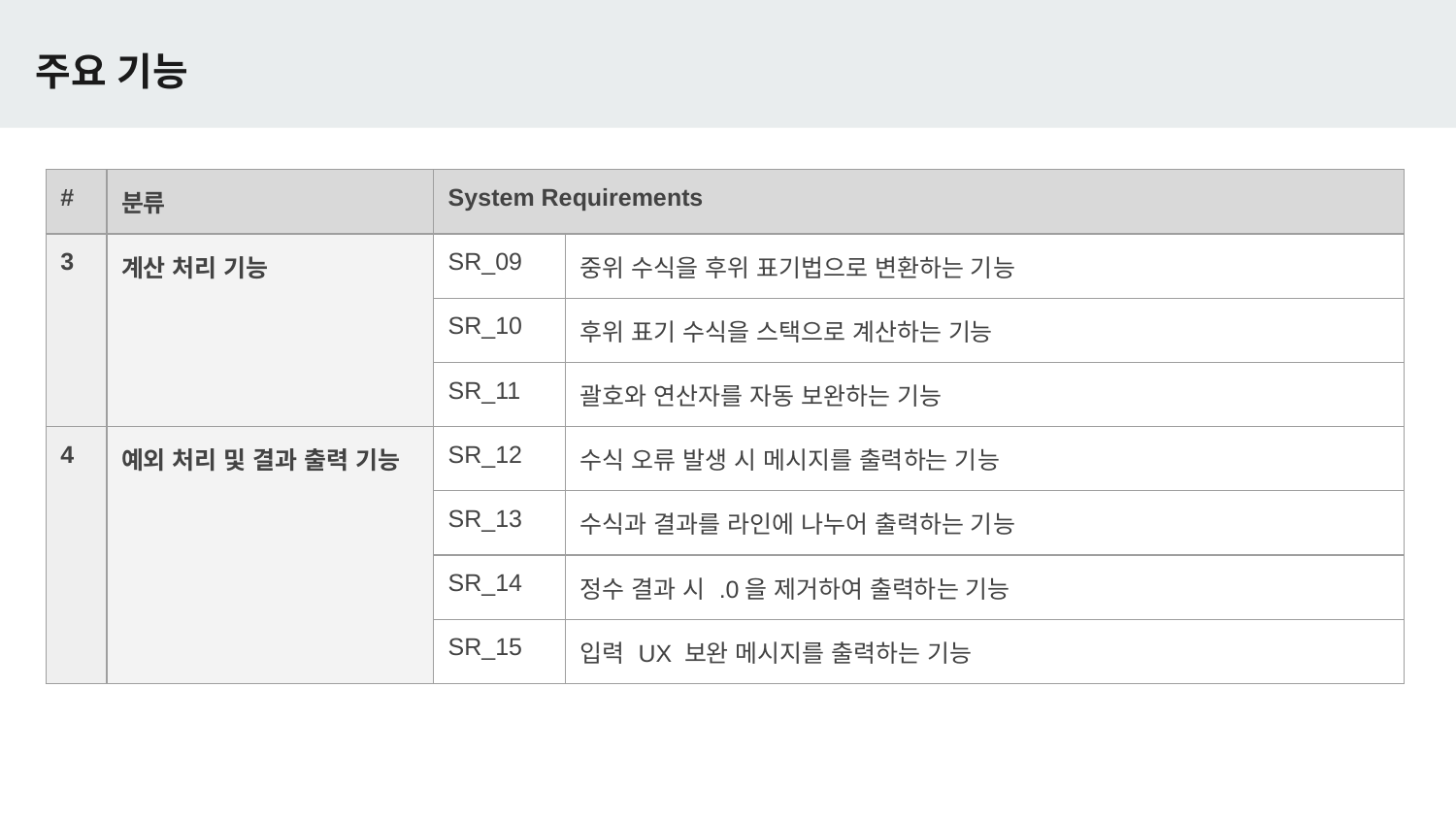

# 주요 기능
| # | 분류 | System Requirements |  |
| --- | --- | --- | --- |
| 3 | 계산 처리 기능 | SR\_09 | 중위 수식을 후위 표기법으로 변환하는 기능 |
|  |  | SR\_10 | 후위 표기 수식을 스택으로 계산하는 기능 |
|  |  | SR\_11 | 괄호와 연산자를 자동 보완하는 기능 |
| 4 | 예외 처리 및 결과 출력 기능 | SR\_12 | 수식 오류 발생 시 메시지를 출력하는 기능 |
|  |  | SR\_13 | 수식과 결과를 라인에 나누어 출력하는 기능 |
|  |  | SR\_14 | 정수 결과 시 .0을 제거하여 출력하는 기능 |
|  |  | SR\_15 | 입력 UX 보완 메시지를 출력하는 기능 |